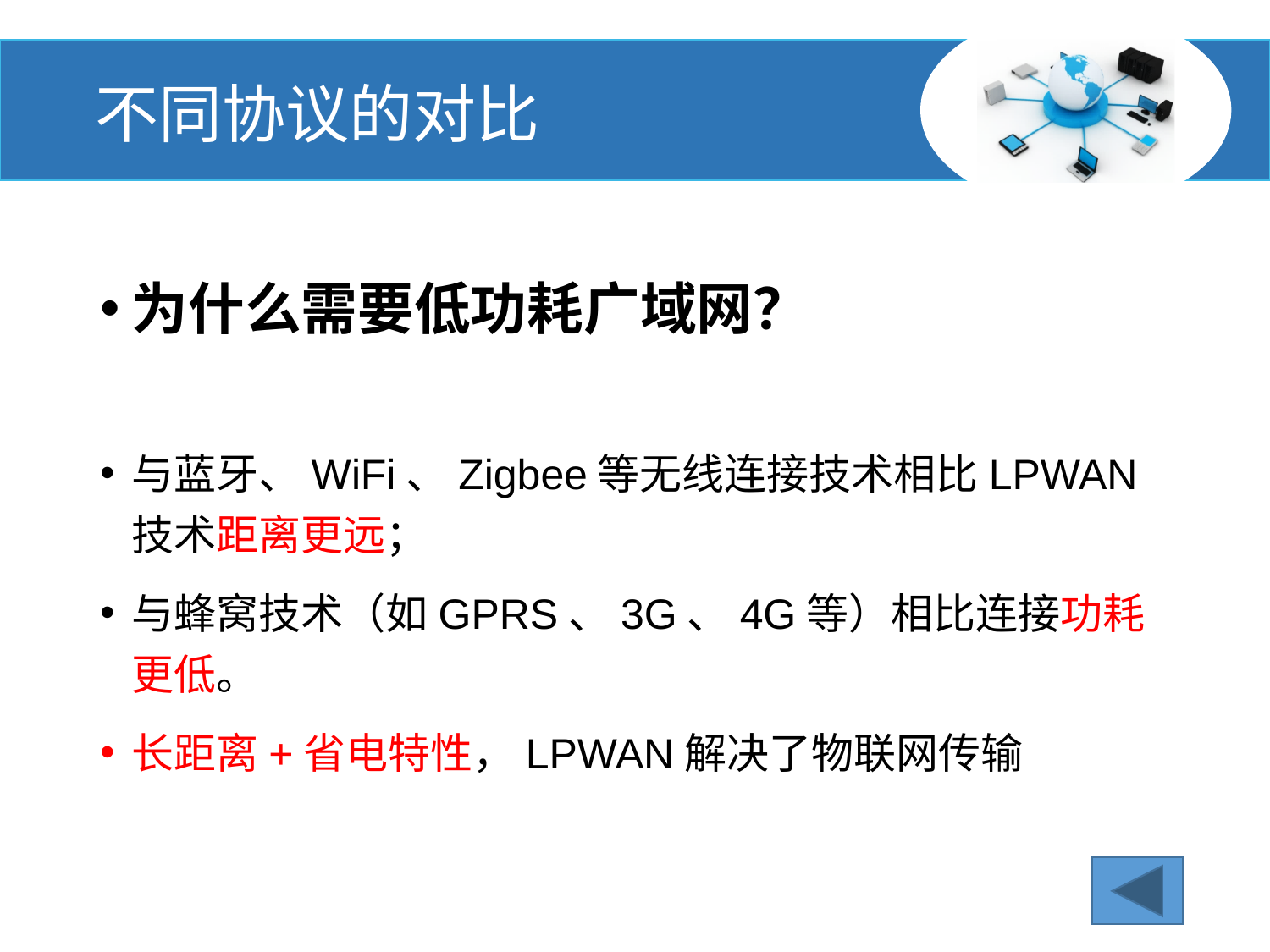

# 不同协议的对比
为什么需要低功耗广域网？

与蓝牙、WiFi、Zigbee等无线连接技术相比LPWAN技术距离更远；
与蜂窝技术（如GPRS、3G、4G等）相比连接功耗更低。
长距离+省电特性，LPWAN解决了物联网传输